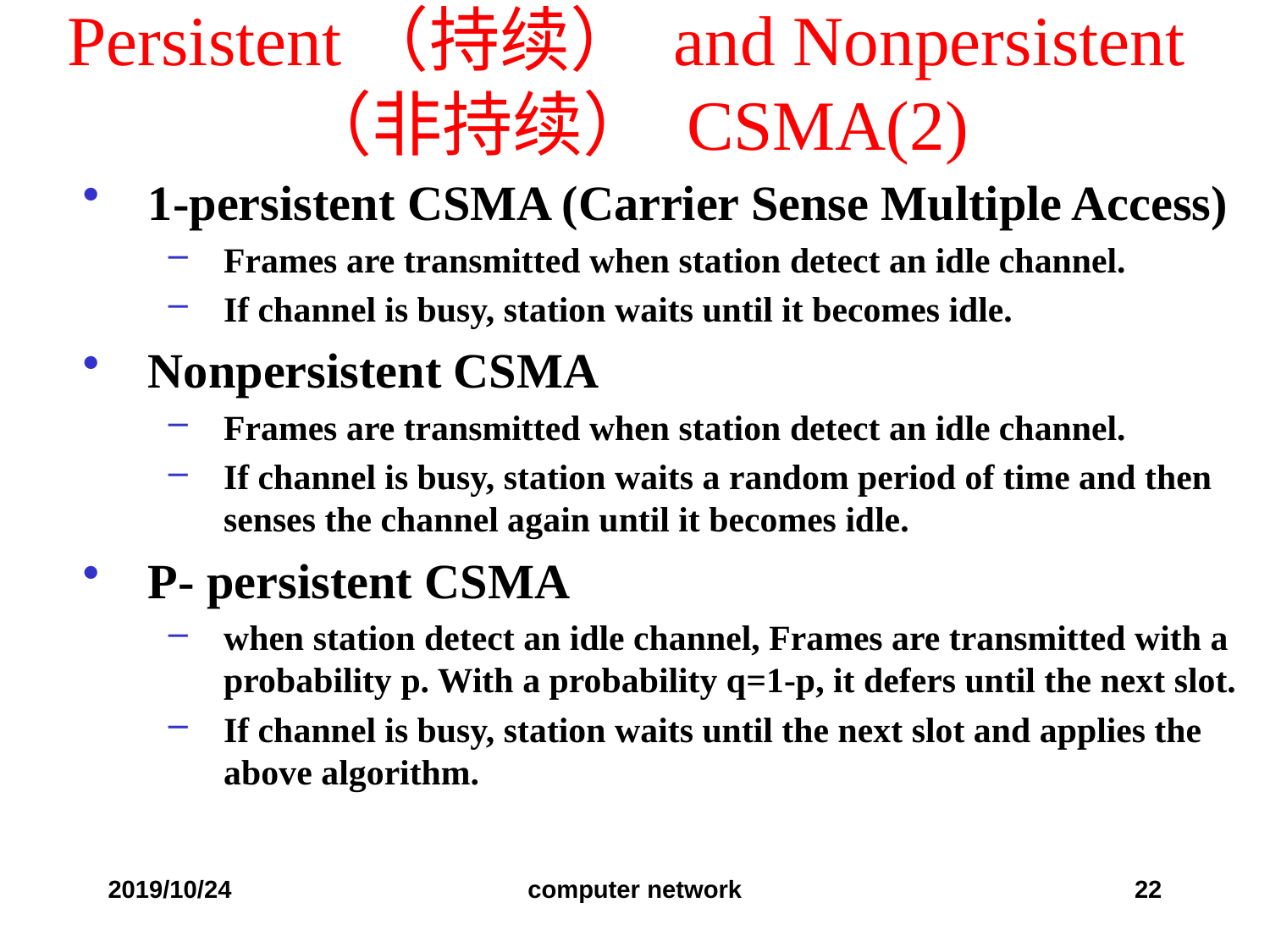

Persistent（持续） and Nonpersistent（非持续） CSMA(2)
1-persistent CSMA (Carrier Sense Multiple Access)
Frames are transmitted when station detect an idle channel.
If channel is busy, station waits until it becomes idle.
Nonpersistent CSMA
Frames are transmitted when station detect an idle channel.
If channel is busy, station waits a random period of time and then senses the channel again until it becomes idle.
P- persistent CSMA
when station detect an idle channel, Frames are transmitted with a probability p. With a probability q=1-p, it defers until the next slot.
If channel is busy, station waits until the next slot and applies the above algorithm.
2019/10/24
computer network
22